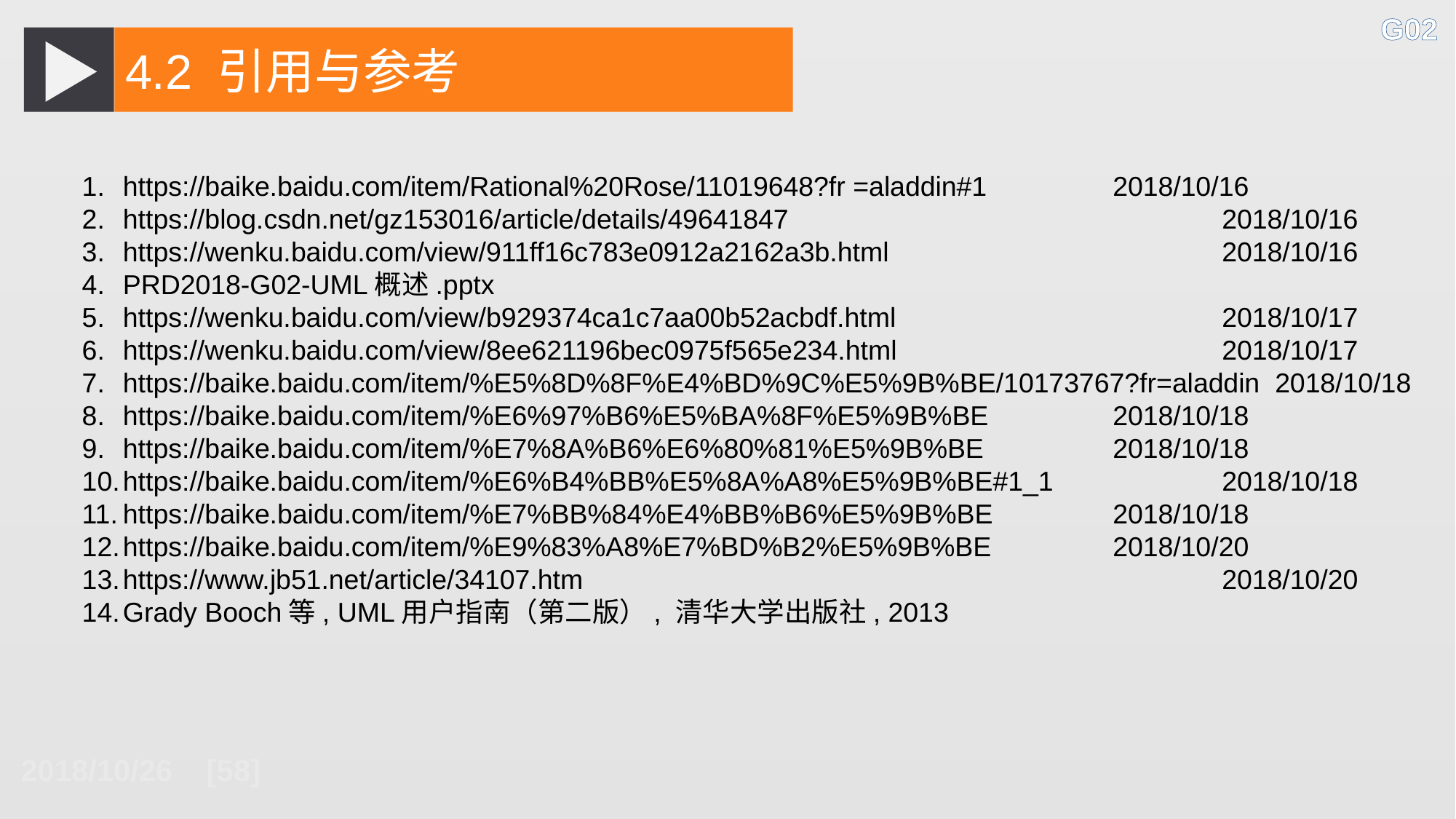

G02

4.2 引用与参考

https://baike.baidu.com/item/Rational%20Rose/11019648?fr =aladdin#1		 2018/10/16
https://blog.csdn.net/gz153016/article/details/49641847  				 2018/10/16
https://wenku.baidu.com/view/911ff16c783e0912a2162a3b.html 			 2018/10/16
PRD2018-G02-UML概述.pptx
https://wenku.baidu.com/view/b929374ca1c7aa00b52acbdf.html 			 2018/10/17
https://wenku.baidu.com/view/8ee621196bec0975f565e234.html			 2018/10/17
https://baike.baidu.com/item/%E5%8D%8F%E4%BD%9C%E5%9B%BE/10173767?fr=aladdin  2018/10/18
https://baike.baidu.com/item/%E6%97%B6%E5%BA%8F%E5%9B%BE	 	 2018/10/18
https://baike.baidu.com/item/%E7%8A%B6%E6%80%81%E5%9B%BE		 2018/10/18
https://baike.baidu.com/item/%E6%B4%BB%E5%8A%A8%E5%9B%BE#1_1		 2018/10/18
https://baike.baidu.com/item/%E7%BB%84%E4%BB%B6%E5%9B%BE		 2018/10/18
https://baike.baidu.com/item/%E9%83%A8%E7%BD%B2%E5%9B%BE		 2018/10/20
https://www.jb51.net/article/34107.htm						 2018/10/20
Grady Booch等, UML用户指南（第二版）, 清华大学出版社, 2013
2018/10/26    [58]